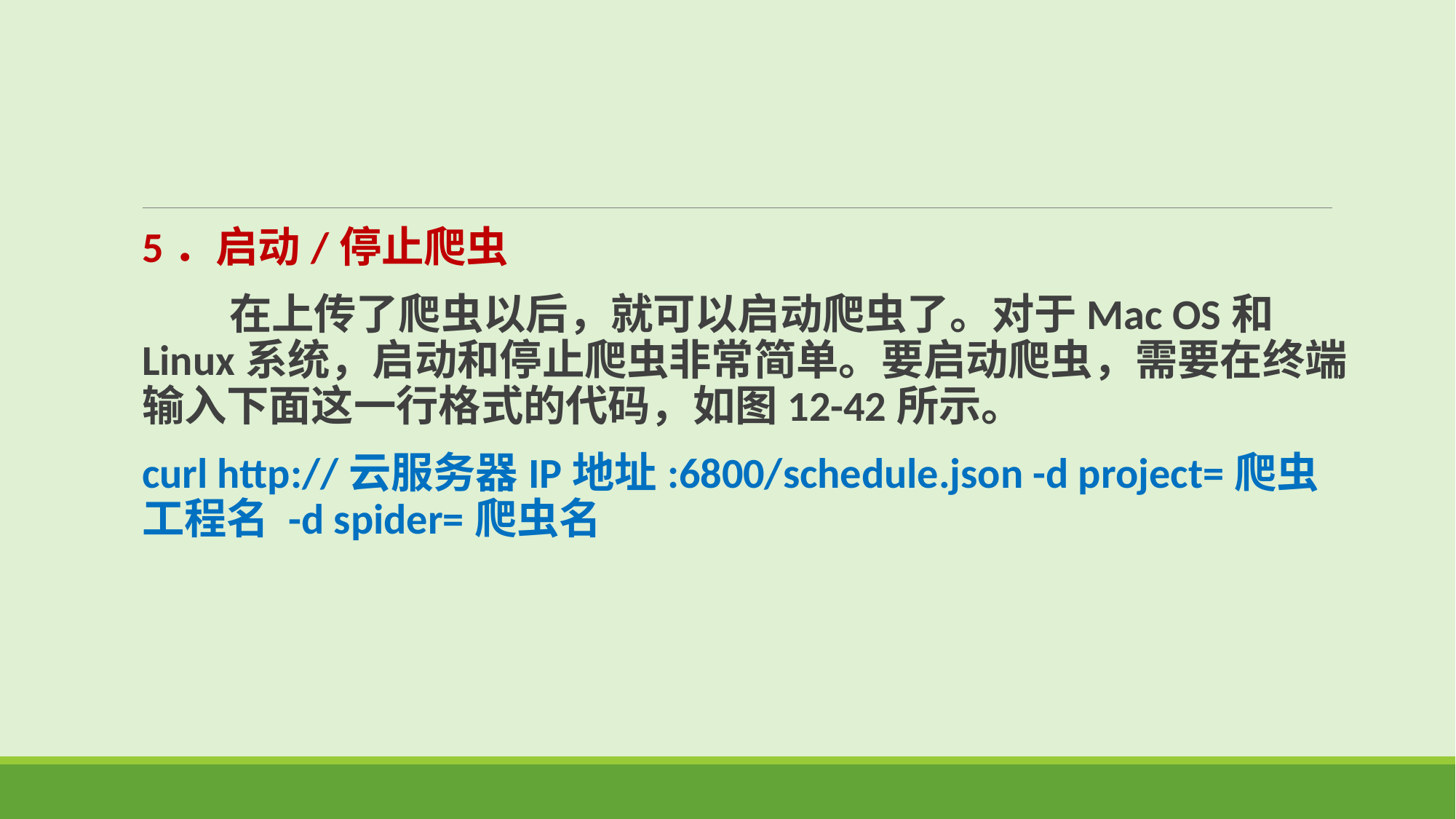

5．启动/停止爬虫
        在上传了爬虫以后，就可以启动爬虫了。对于Mac OS和Linux系统，启动和停止爬虫非常简单。要启动爬虫，需要在终端输入下面这一行格式的代码，如图12-42所示。
curl http://云服务器IP地址:6800/schedule.json -d project=爬虫工程名 -d spider=爬虫名